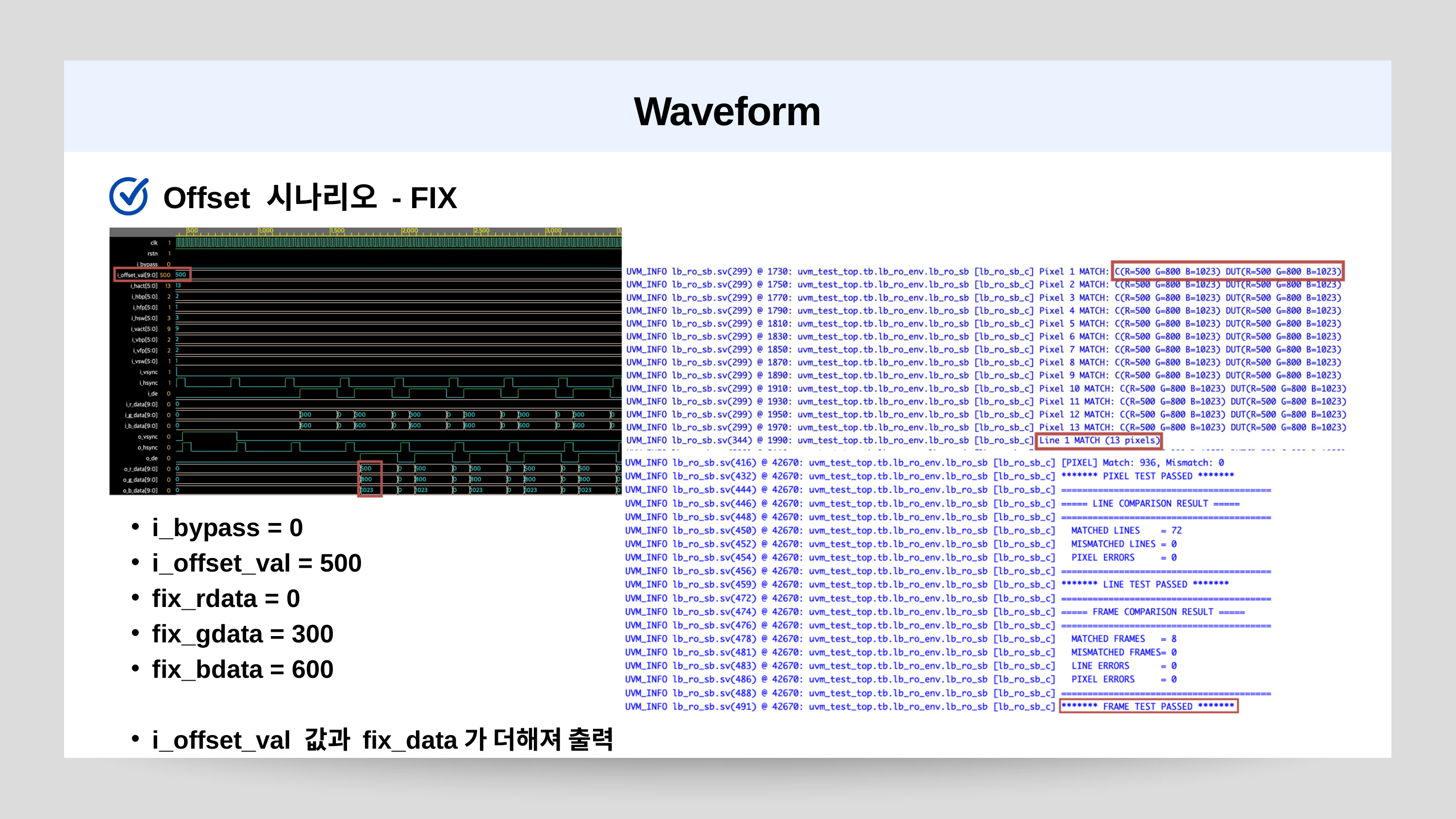

Waveform
Offset 시나리오 - FIX

i_bypass = 0
i_offset_val = 500
fix_rdata = 0
fix_gdata = 300
fix_bdata = 600

i_offset_val 값과 fix_data가 더해져 출력